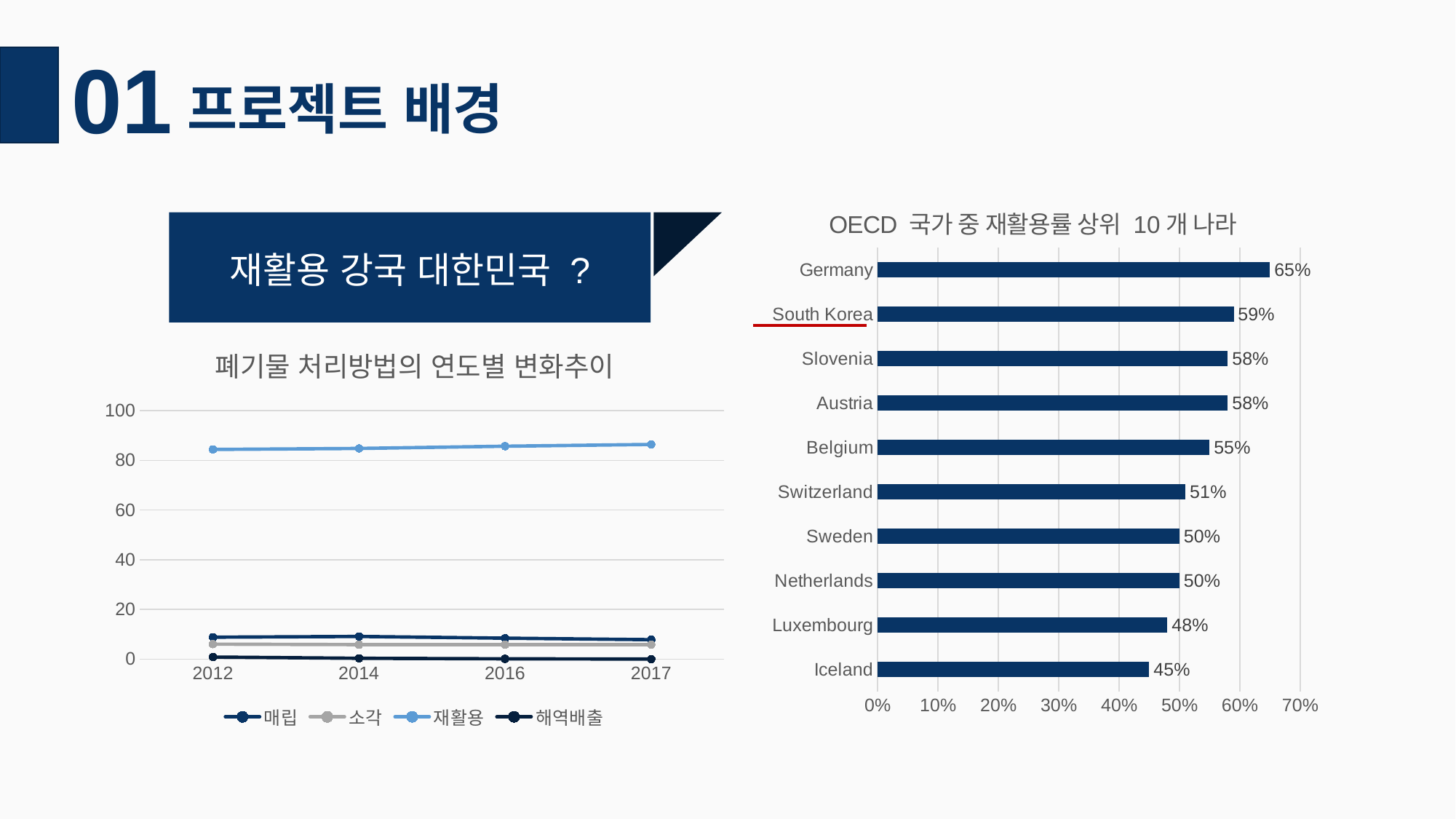

01

프로젝트 배경

### Chart: OECD 국가 중 재활용률 상위 10개 나라

| Category | recycle rate |
|---|---|
| Iceland | 0.45 |
| Luxembourg | 0.48 |
| Netherlands | 0.5 |
| Sweden | 0.5 |
| Switzerland | 0.51 |
| Belgium | 0.55 |
| Austria | 0.58 |
| Slovenia | 0.58 |
| South Korea | 0.59 |
| Germany | 0.65 |

재활용 강국 대한민국 ?

### Chart: 폐기물 처리방법의 연도별 변화추이

| Category | 매립 | 소각 | 재활용 | 해역배출 |
|---|---|---|---|---|
| 2012 | 8.8 | 6.0 | 84.4 | 0.8 |
| 2014 | 9.1 | 5.8 | 84.8 | 0.3 |
| 2016 | 8.4 | 5.8 | 85.7 | 0.1 |
| 2017 | 7.8 | 5.8 | 86.4 | 0.0 |